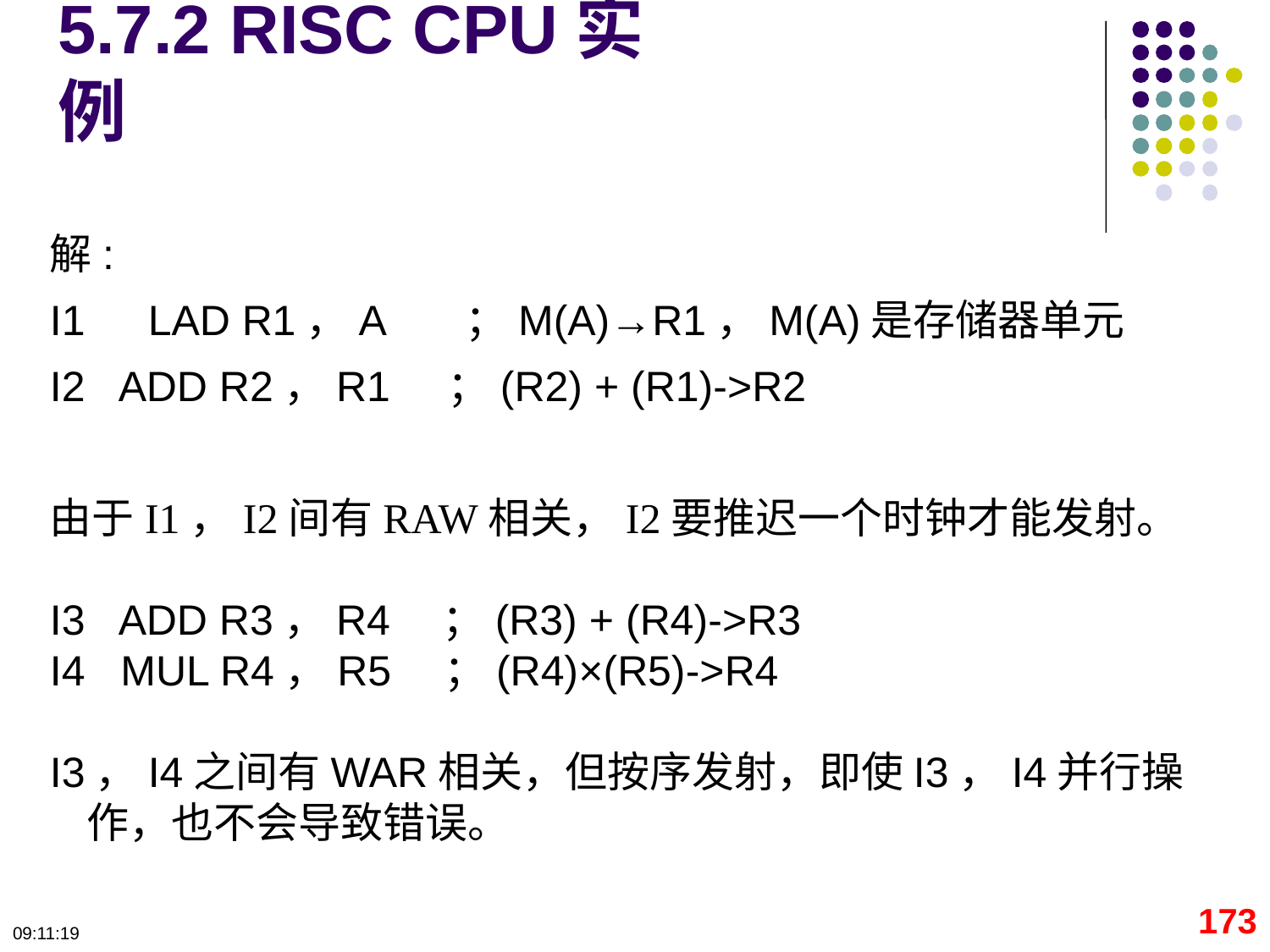

5.7.2 RISC CPU实例
解:
I1　LAD R1，A      ；M(A)→R1，M(A)是存储器单元
I2   ADD R2，R1    ；(R2) + (R1)->R2

由于I1，I2间有RAW相关，I2要推迟一个时钟才能发射。

I3   ADD R3，R4　；(R3) + (R4)->R3
I4   MUL R4，R5　；(R4)×(R5)->R4

I3，I4之间有WAR相关，但按序发射，即使I3，I4并行操作，也不会导致错误。
173
09:11:19